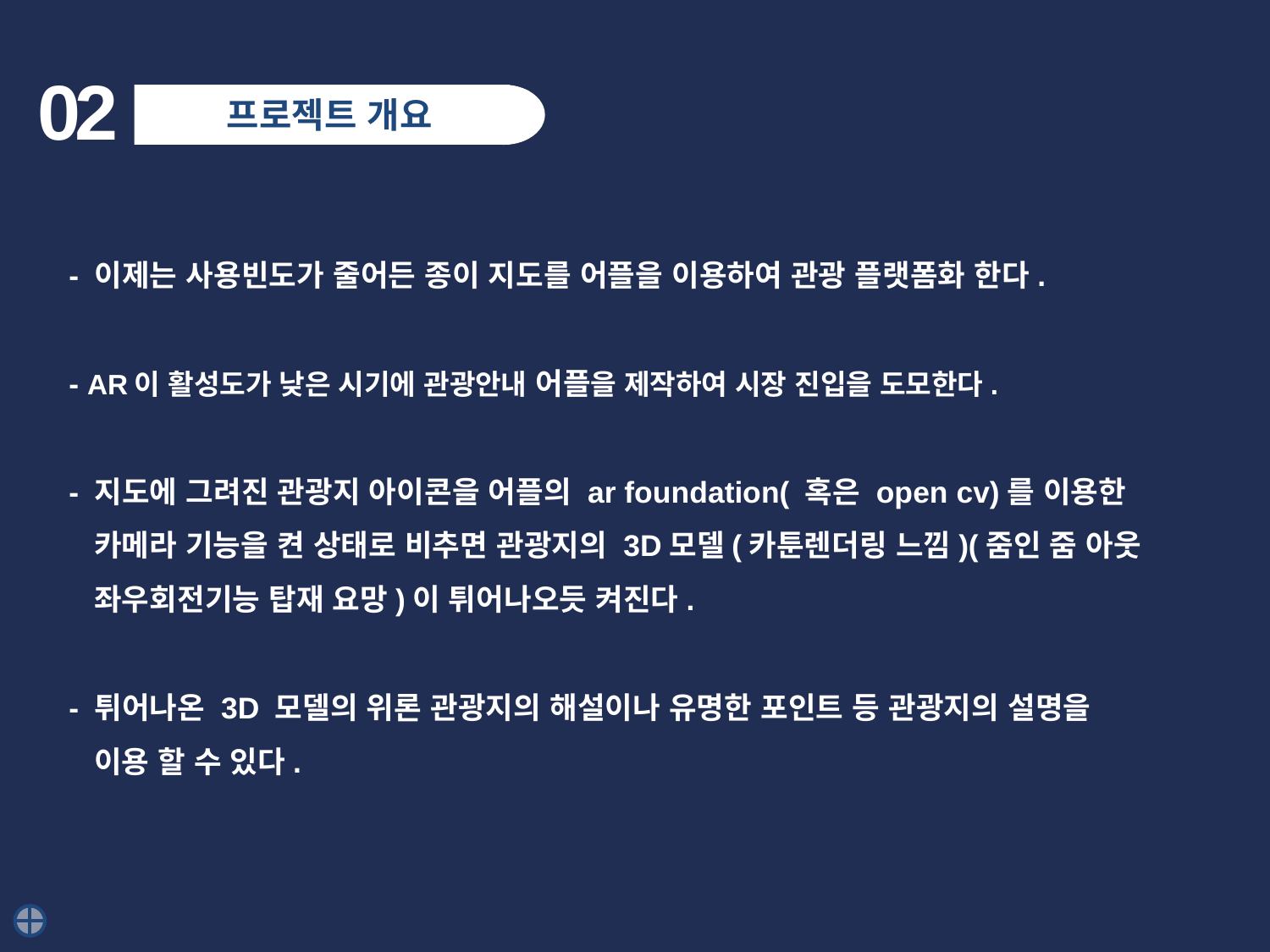

02

프로젝트 개요
- 이제는 사용빈도가 줄어든 종이 지도를 어플을 이용하여 관광 플랫폼화 한다.

- AR이 활성도가 낮은 시기에 관광안내 어플을 제작하여 시장 진입을 도모한다.

- 지도에 그려진 관광지 아이콘을 어플의 ar foundation( 혹은 open cv)를 이용한 카메라 기능을 켠 상태로 비추면 관광지의 3D모델(카툰렌더링 느낌)(줌인 줌 아웃 좌우회전기능 탑재 요망)이 튀어나오듯 켜진다.

- 튀어나온 3D 모델의 위론 관광지의 해설이나 유명한 포인트 등 관광지의 설명을 이용 할 수 있다.